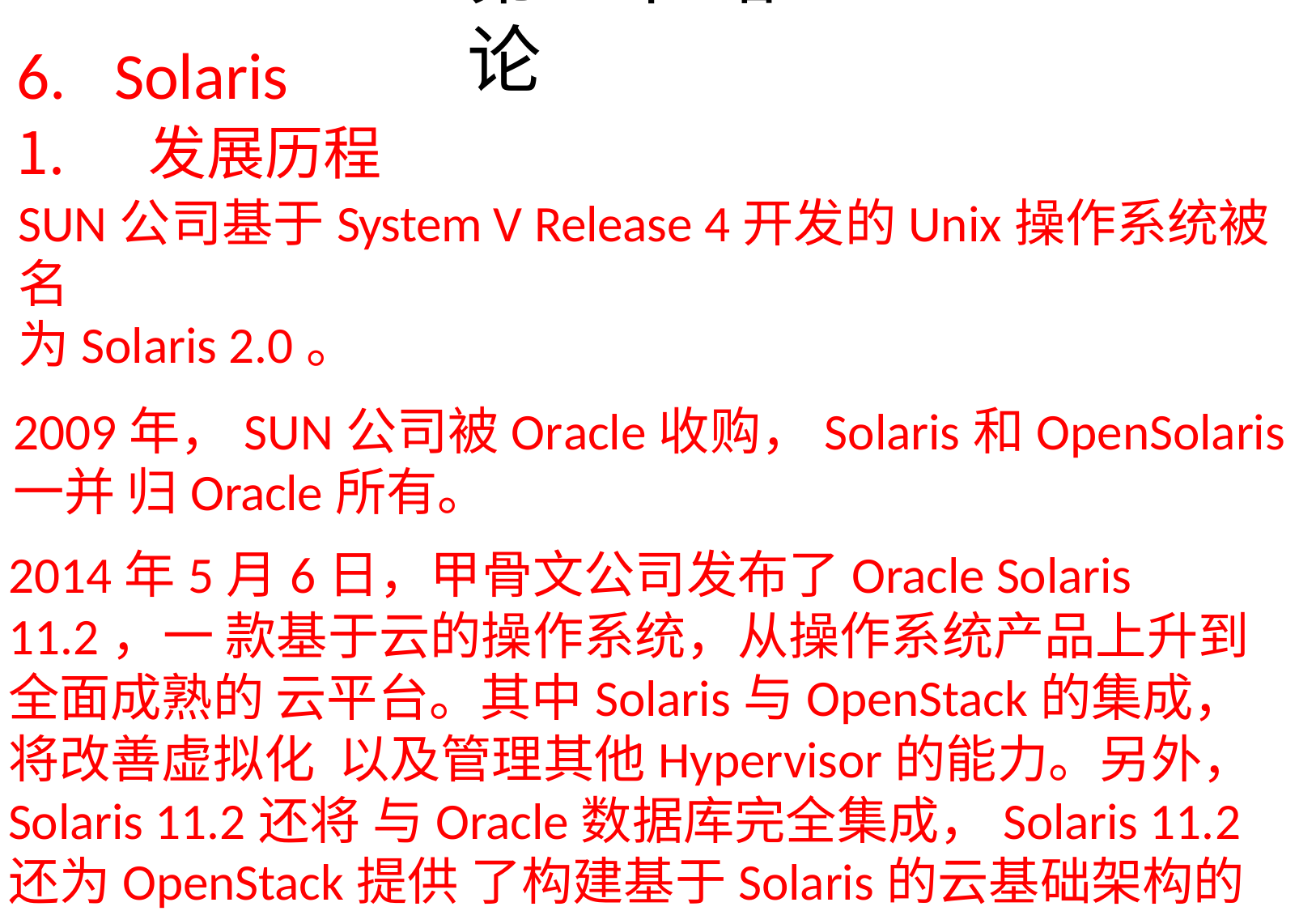

# 第1章 绪论
Solaris
发展历程
SUN公司基于System V Release 4开发的Unix操作系统被名
为Solaris 2.0。
2009年，SUN公司被Oracle收购，Solaris和OpenSolaris一并 归Oracle所有。
2014年5月6日，甲骨文公司发布了Oracle Solaris 11.2，一 款基于云的操作系统，从操作系统产品上升到全面成熟的 云平台。其中Solaris与OpenStack的集成，将改善虚拟化  以及管理其他Hypervisor的能力。另外，Solaris 11.2还将 与Oracle数据库完全集成，Solaris 11.2还为OpenStack提供 了构建基于Solaris的云基础架构的方法。
在Solaris 11.2基础包中，包含完整的OpenStack发行版。